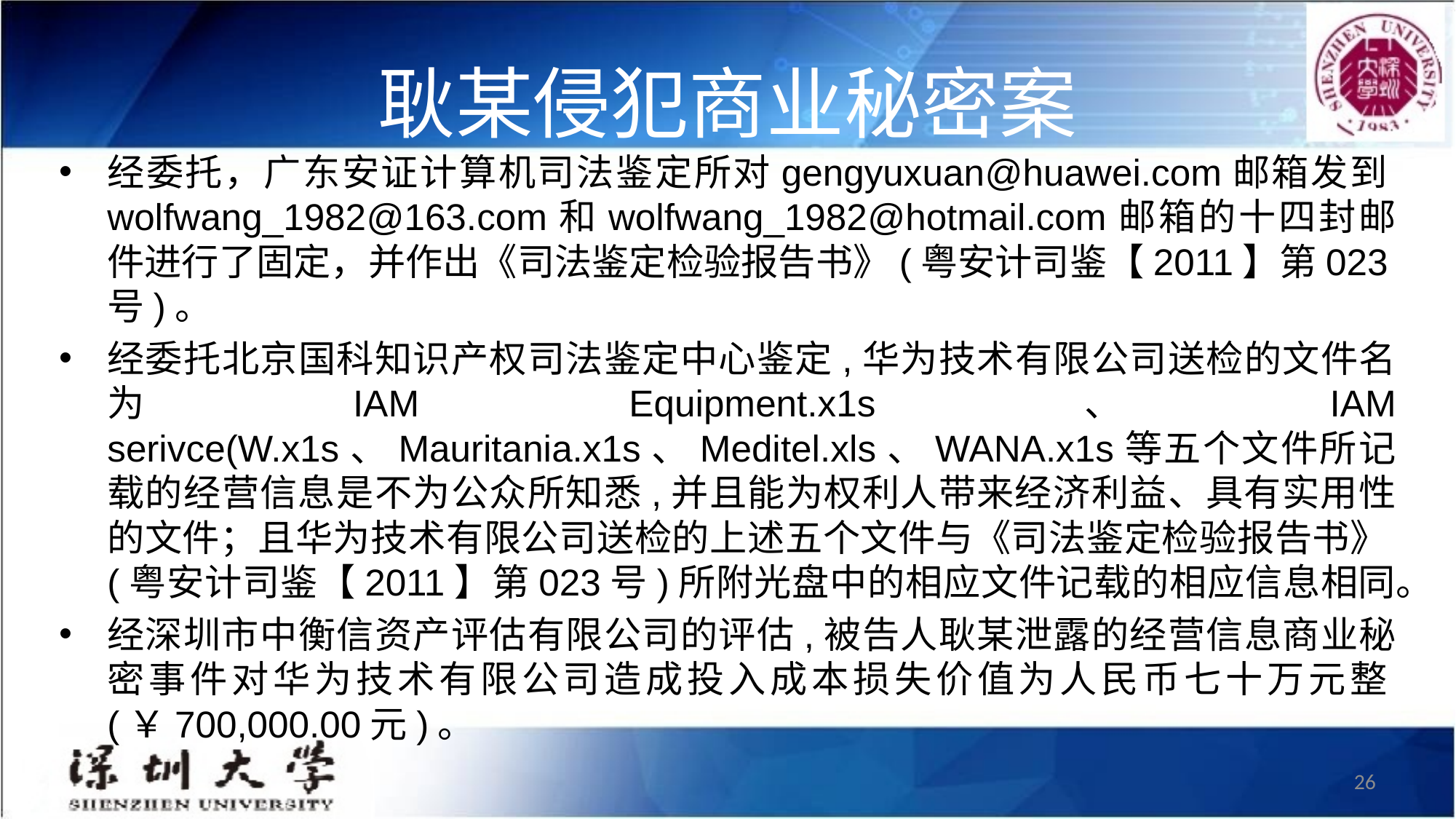

# 耿某侵犯商业秘密案
经委托，广东安证计算机司法鉴定所对gengyuxuan@huawei.com邮箱发到wolfwang_1982@163.com和wolfwang_1982@hotmail.com邮箱的十四封邮件进行了固定，并作出《司法鉴定检验报告书》(粤安计司鉴【2011】第023号)。
经委托北京国科知识产权司法鉴定中心鉴定,华为技术有限公司送检的文件名为IAM Equipment.x1s、IAM serivce(W.x1s、Mauritania.x1s、Meditel.xls、WANA.x1s等五个文件所记载的经营信息是不为公众所知悉,并且能为权利人带来经济利益、具有实用性的文件；且华为技术有限公司送检的上述五个文件与《司法鉴定检验报告书》(粤安计司鉴【2011】第023号)所附光盘中的相应文件记载的相应信息相同。
经深圳市中衡信资产评估有限公司的评估,被告人耿某泄露的经营信息商业秘密事件对华为技术有限公司造成投入成本损失价值为人民币七十万元整(￥700,000.00元)。
26